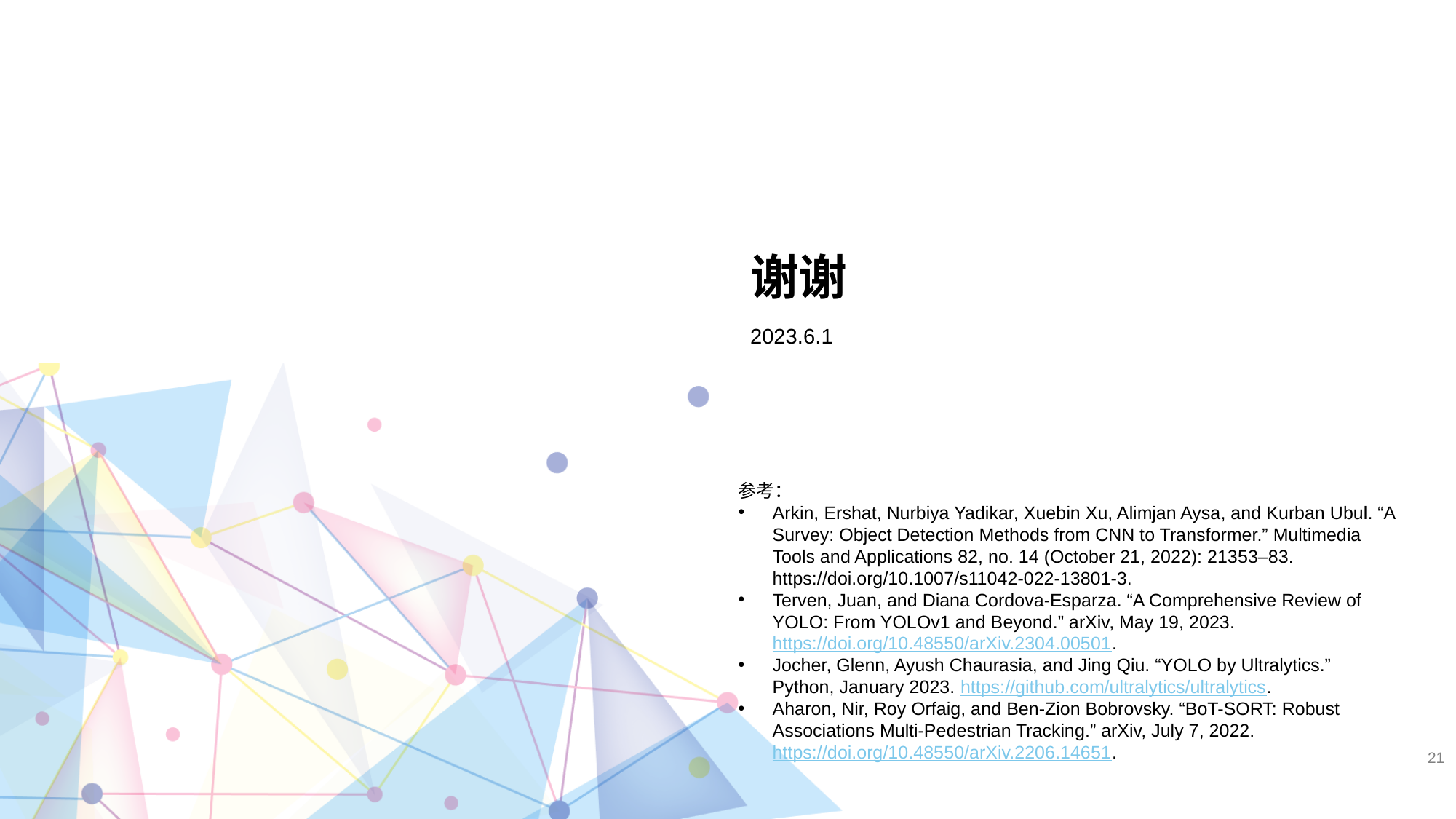

# 谢谢
2023.6.1
参考：
Arkin, Ershat, Nurbiya Yadikar, Xuebin Xu, Alimjan Aysa, and Kurban Ubul. “A Survey: Object Detection Methods from CNN to Transformer.” Multimedia Tools and Applications 82, no. 14 (October 21, 2022): 21353–83. https://doi.org/10.1007/s11042-022-13801-3.
Terven, Juan, and Diana Cordova-Esparza. “A Comprehensive Review of YOLO: From YOLOv1 and Beyond.” arXiv, May 19, 2023. https://doi.org/10.48550/arXiv.2304.00501.
Jocher, Glenn, Ayush Chaurasia, and Jing Qiu. “YOLO by Ultralytics.” Python, January 2023. https://github.com/ultralytics/ultralytics.
Aharon, Nir, Roy Orfaig, and Ben-Zion Bobrovsky. “BoT-SORT: Robust Associations Multi-Pedestrian Tracking.” arXiv, July 7, 2022. https://doi.org/10.48550/arXiv.2206.14651.
21